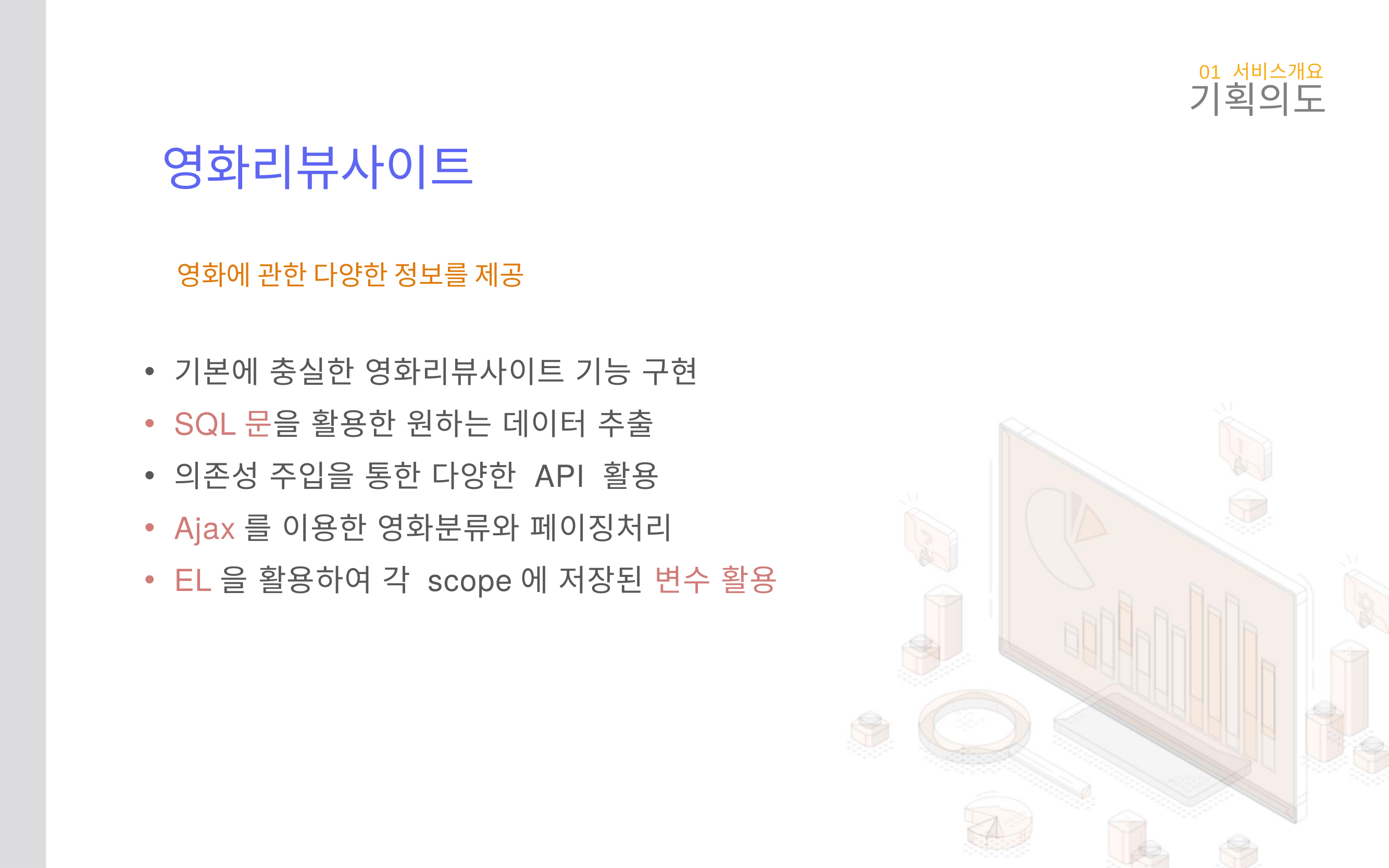

01 서비스개요
기획의도
영화리뷰사이트
영화에 관한 다양한 정보를 제공
기본에 충실한 영화리뷰사이트 기능 구현

SQL문을 활용한 원하는 데이터 추출

의존성 주입을 통한 다양한 API 활용

Ajax를 이용한 영화분류와 페이징처리

EL을 활용하여 각 scope에 저장된 변수 활용